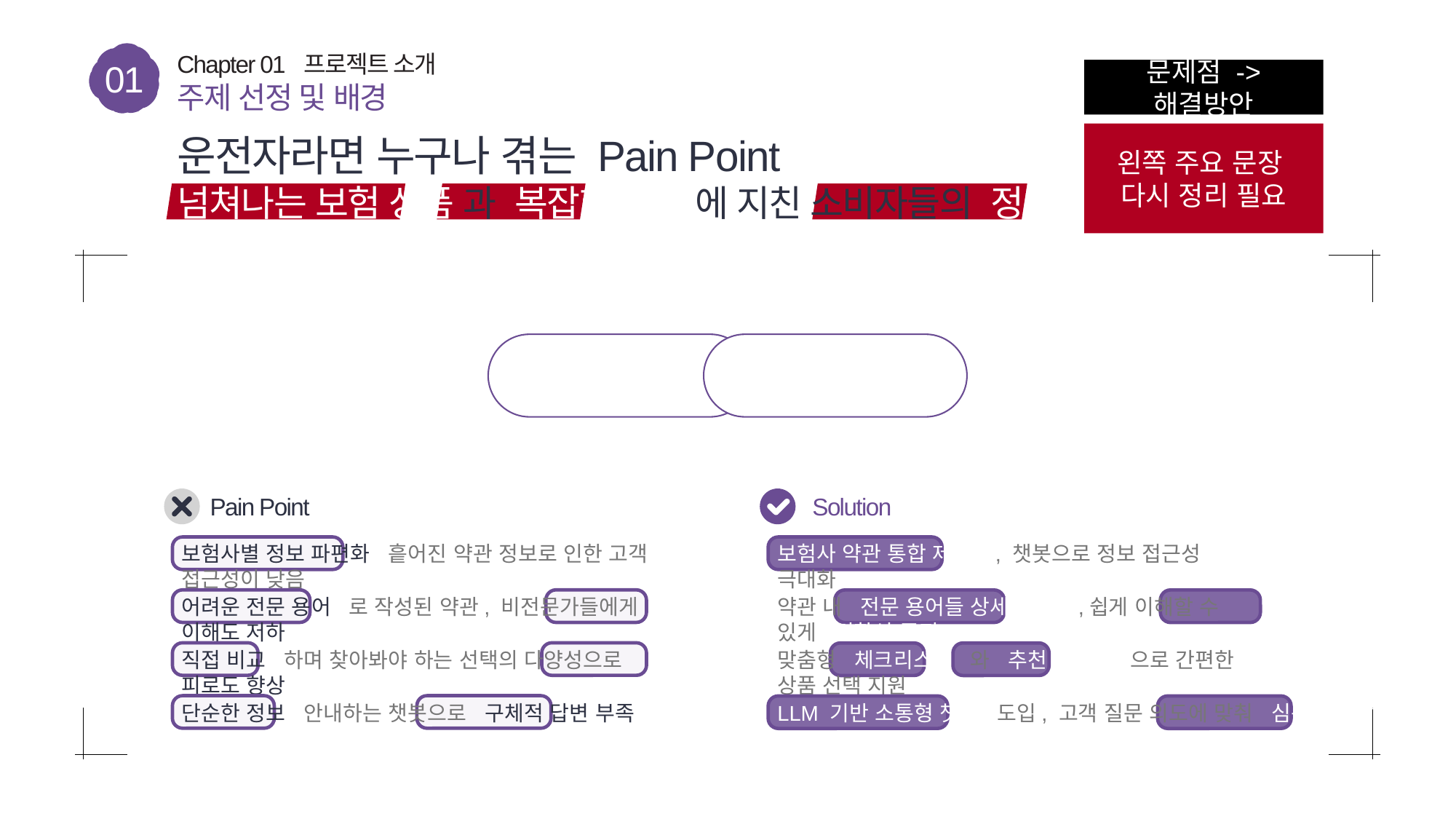

01
Chapter 01  프로젝트 소개
문제점 -> 해결방안
주제 선정 및 배경
운전자라면 누구나 겪는 Pain Point
넘쳐나는 보험 상품 과  복잡한 약관 에 지친 소비자들의  정보 과부하 시대!
왼쪽 주요 문장
다시 정리 필요

Pain Point
Solution
보험사별 정보 파편화   흩어진 약관 정보로 인한 고객 접근성이 낮음

보험사 약관 통합 제공   , 챗봇으로 정보 접근성 극대화

어려운 전문 용어   로 작성된 약관, 비전문가들에게   이해도 저하

약관 내   전문 용어들 상세 해설   ,쉽게 이해할 수 있게   명확성 증진

직접 비교   하며 찾아봐야 하는 선택의 다양성으로    피로도 향상

맞춤형   체크리스트   와   추천 시스템   으로 간편한 상품 선택 지원

단순한 정보   안내하는 챗봇으로   구체적 답변 부족

LLM 기반 소통형 챗봇   도입, 고객 질문 의도에 맞춰   심층적 상담 제공